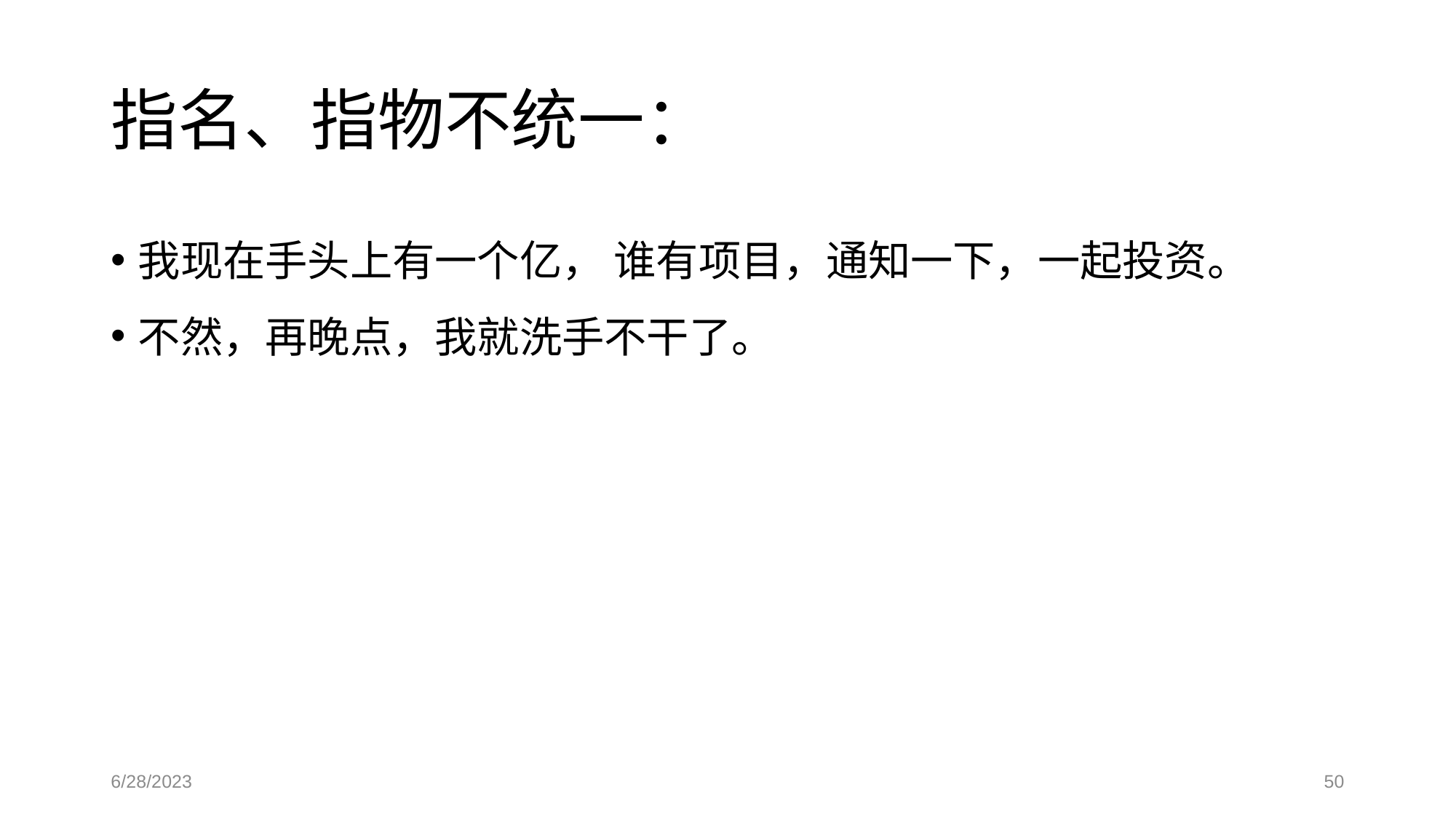

# 指名、指物不统一：
我现在手头上有一个亿， 谁有项目，通知一下，一起投资。
不然，再晚点，我就洗手不干了。
6/28/2023
50